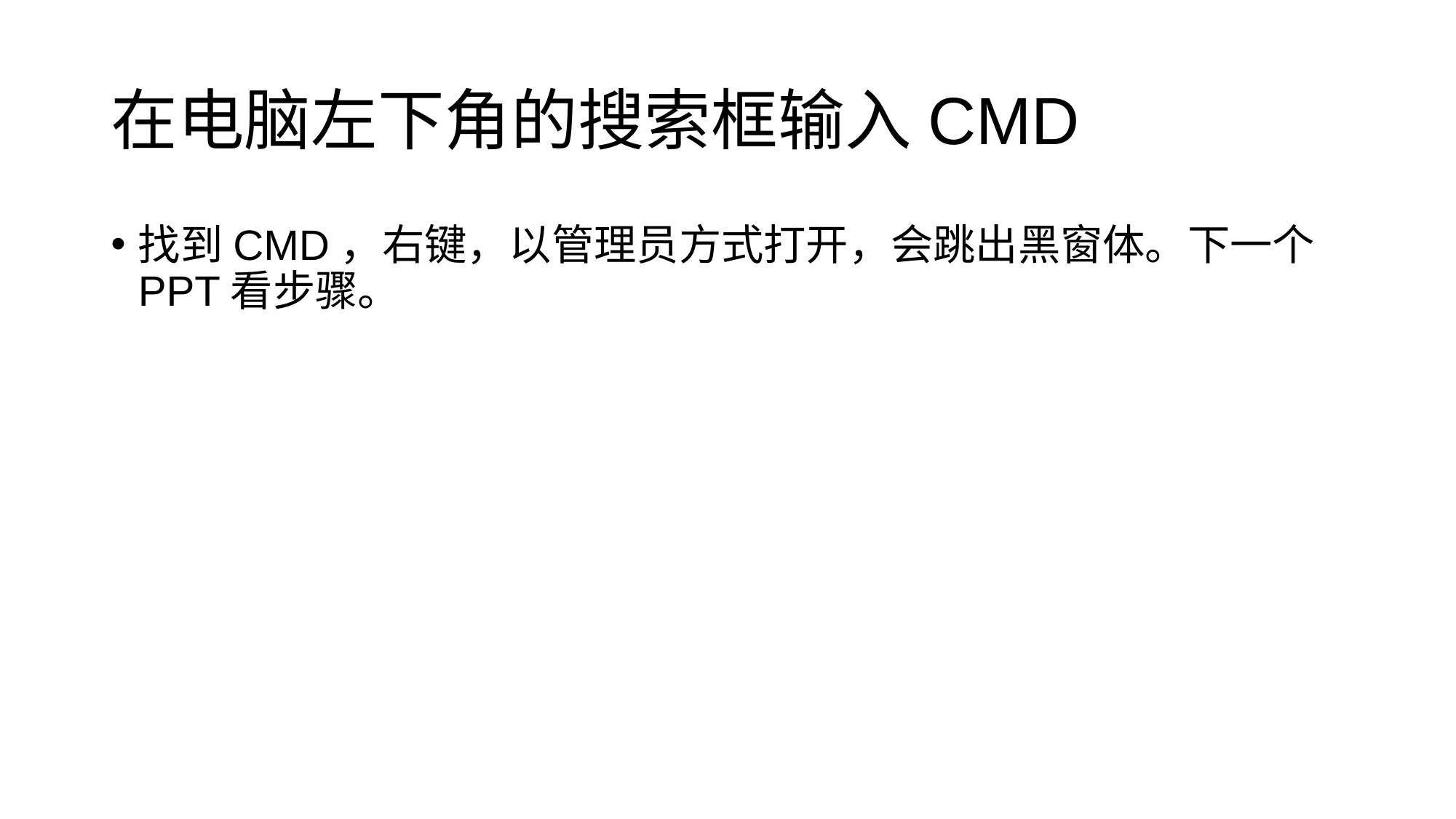

# 在电脑左下角的搜索框输入CMD
找到CMD，右键，以管理员方式打开，会跳出黑窗体。下一个PPT看步骤。